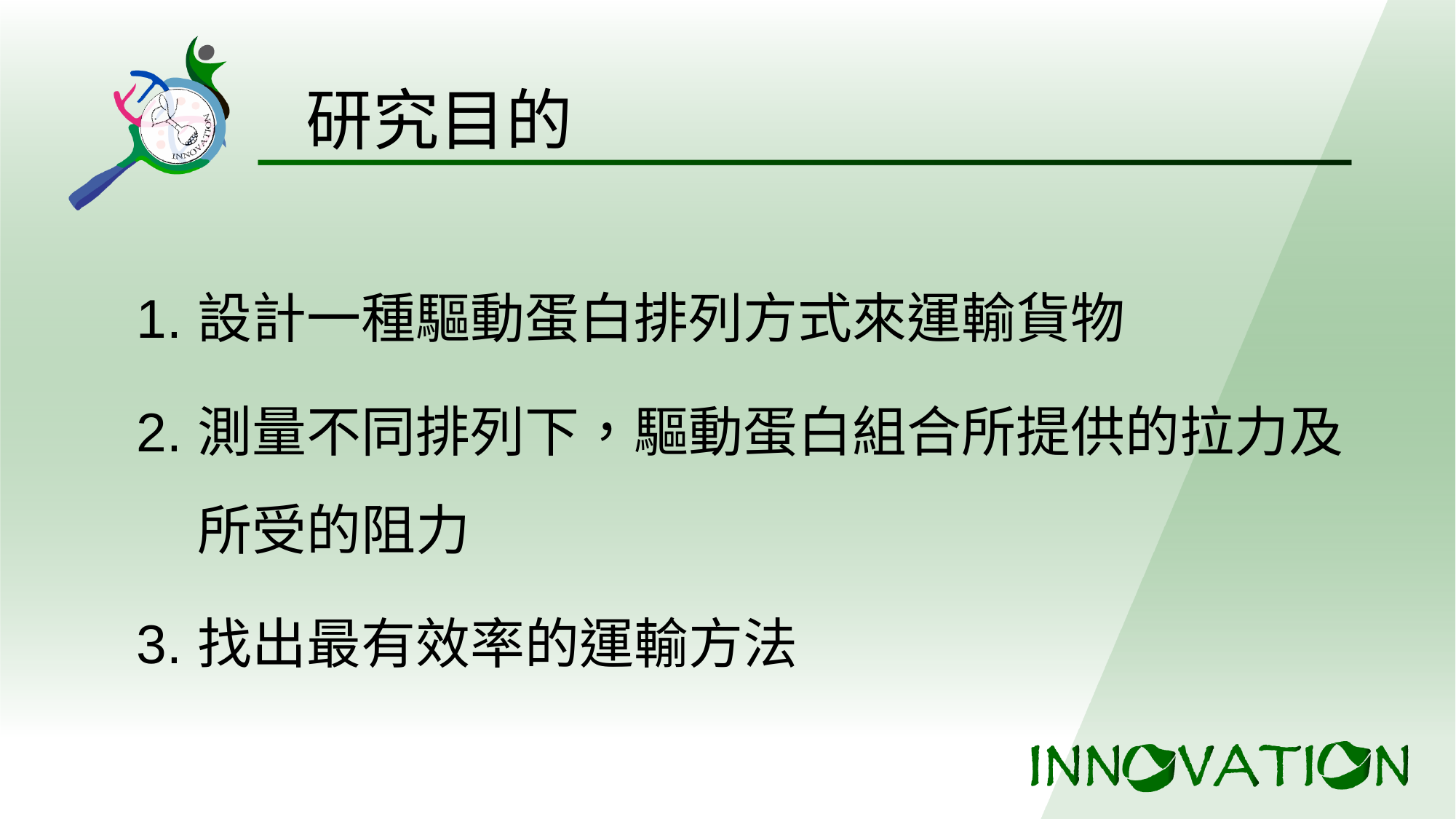

# 研究目的
設計一種驅動蛋白排列方式來運輸貨物
測量不同排列下，驅動蛋白組合所提供的拉力及所受的阻力
找出最有效率的運輸方法